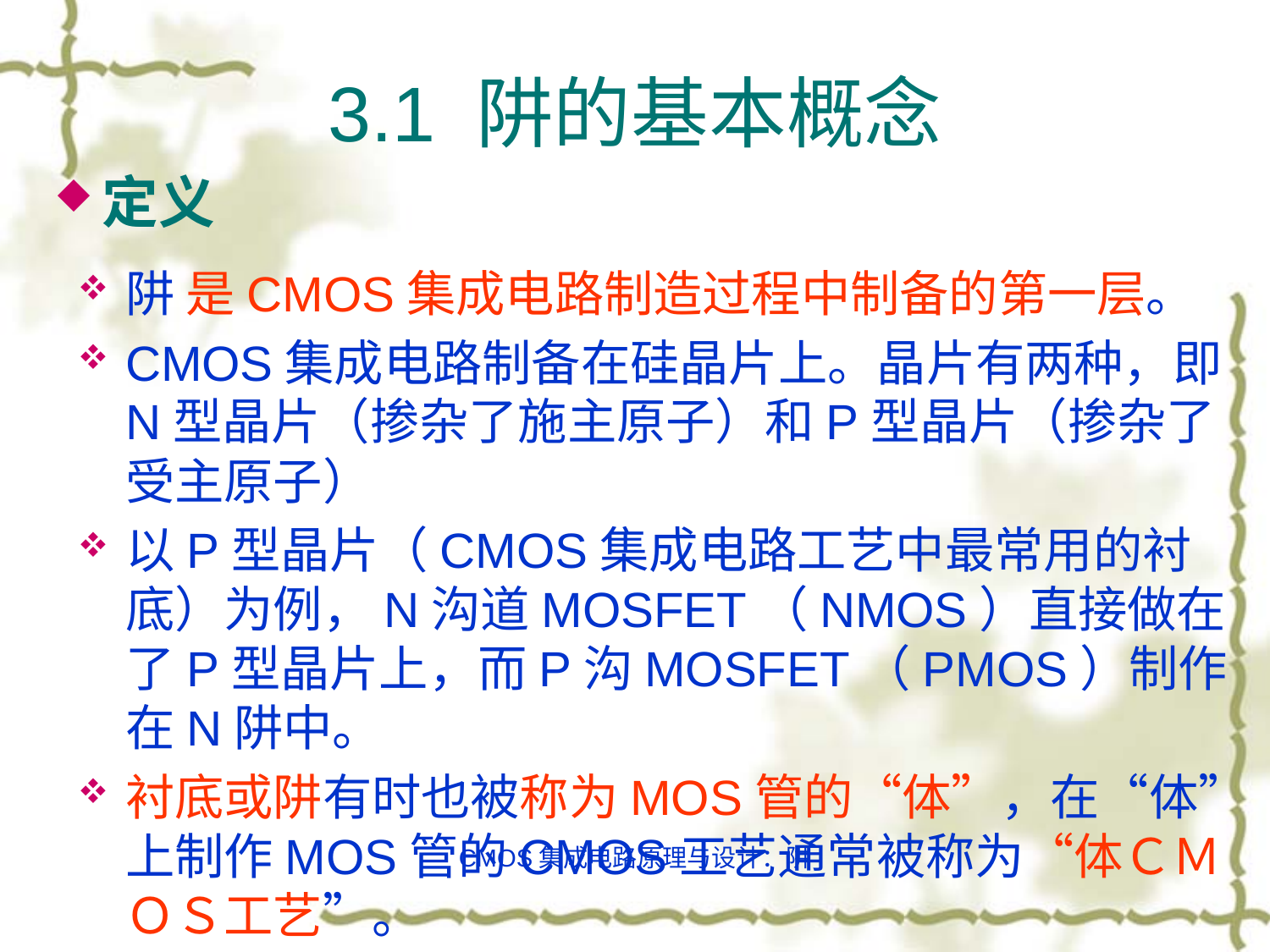

# 3.1 阱的基本概念
定义

阱 是CMOS集成电路制造过程中制备的第一层。
CMOS集成电路制备在硅晶片上。晶片有两种，即N型晶片（掺杂了施主原子）和P型晶片（掺杂了受主原子）
以P型晶片（CMOS集成电路工艺中最常用的衬底）为例，N沟道MOSFET（NMOS）直接做在了P型晶片上，而P沟MOSFET（PMOS）制作在N阱中。
衬底或阱有时也被称为MOS管的“体”，在“体”上制作MOS管的CMOS工艺通常被称为“体ＣＭＯＳ工艺”。
CMOS集成电路原理与设计：阱
3